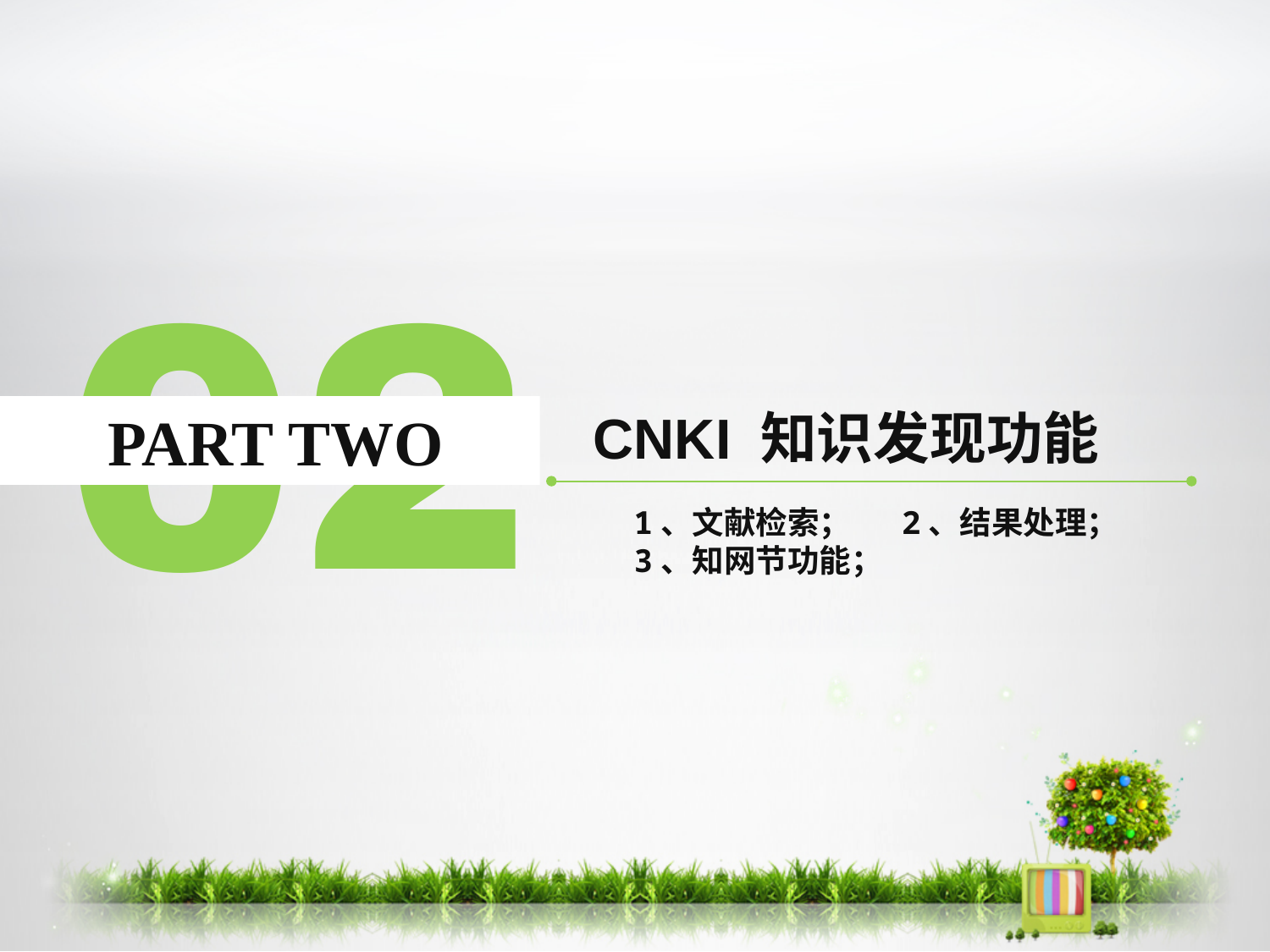

02
      PART TWO
CNKI 知识发现功能
    1、文献检索；      2、结果处理；
    3、知网节功能；